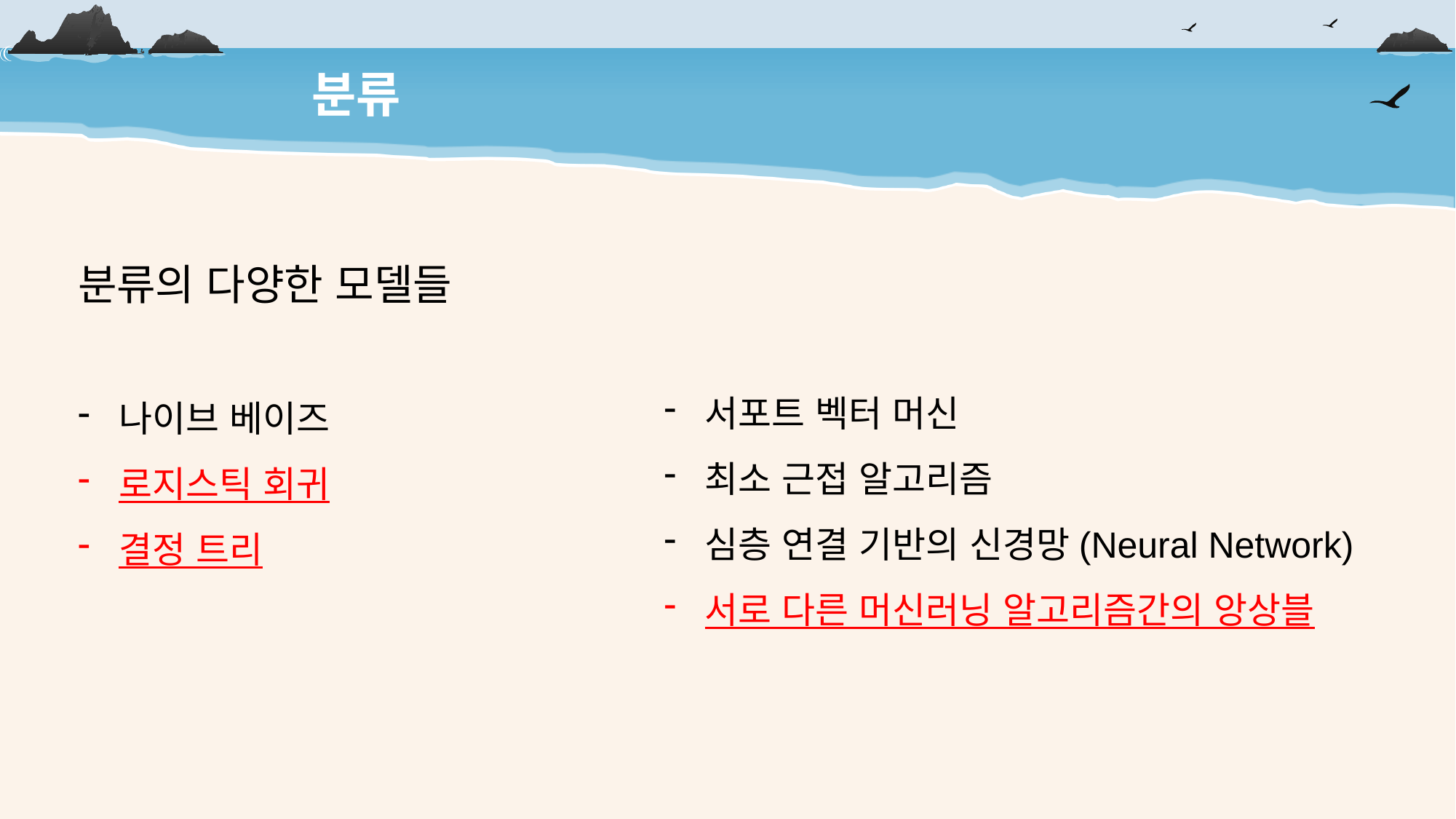

분류
분류의 다양한 모델들

나이브 베이즈
로지스틱 회귀
결정 트리

서포트 벡터 머신
최소 근접 알고리즘
심층 연결 기반의 신경망(Neural Network)
서로 다른 머신러닝 알고리즘간의 앙상블